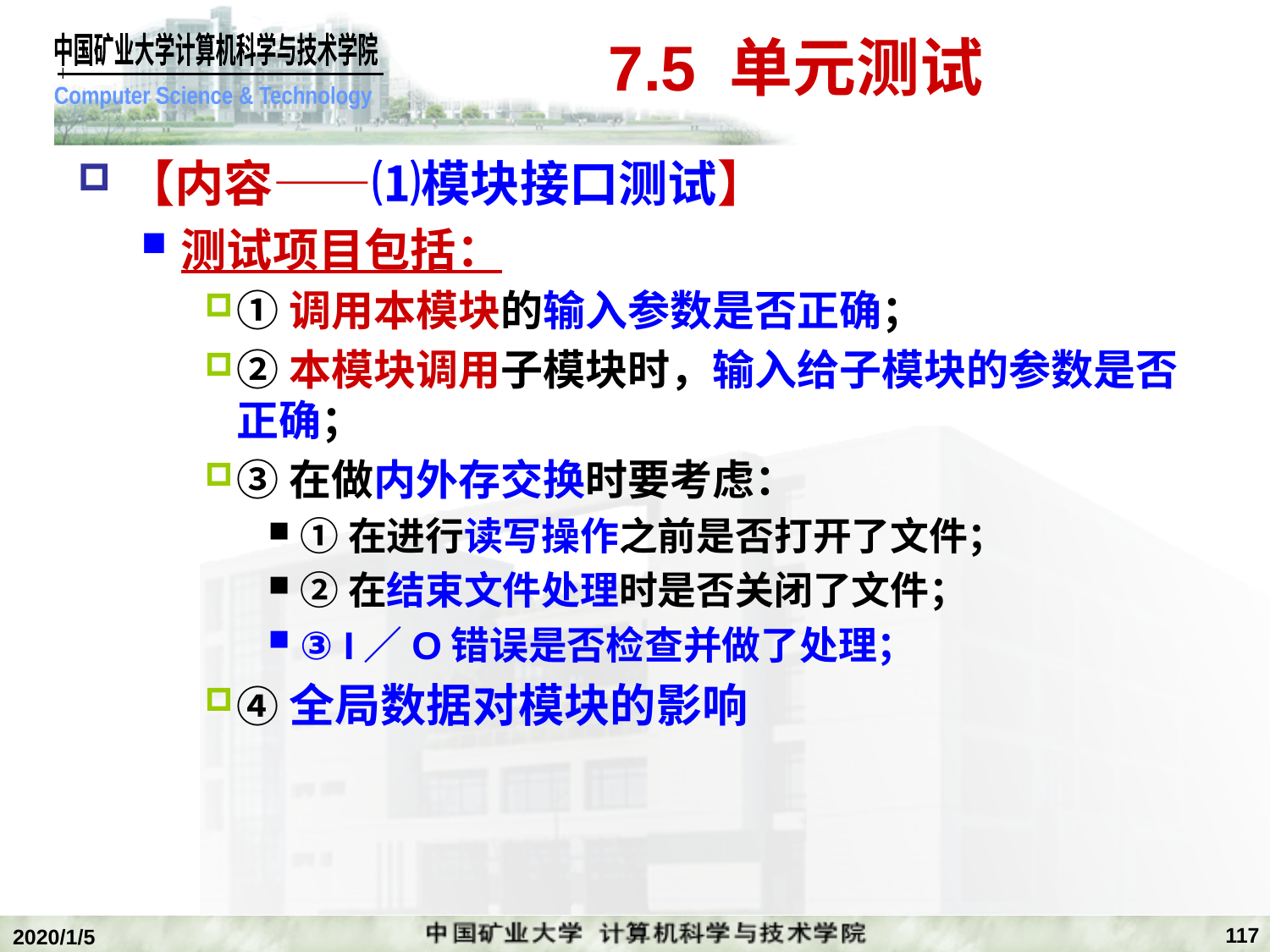

# 7.5 单元测试
【内容——⑴模块接口测试】
测试项目包括：
①调用本模块的输入参数是否正确；
②本模块调用子模块时，输入给子模块的参数是否正确；
③在做内外存交换时要考虑：
①在进行读写操作之前是否打开了文件；
②在结束文件处理时是否关闭了文件；
③ I／O错误是否检查并做了处理；
④全局数据对模块的影响
117
2020/1/5